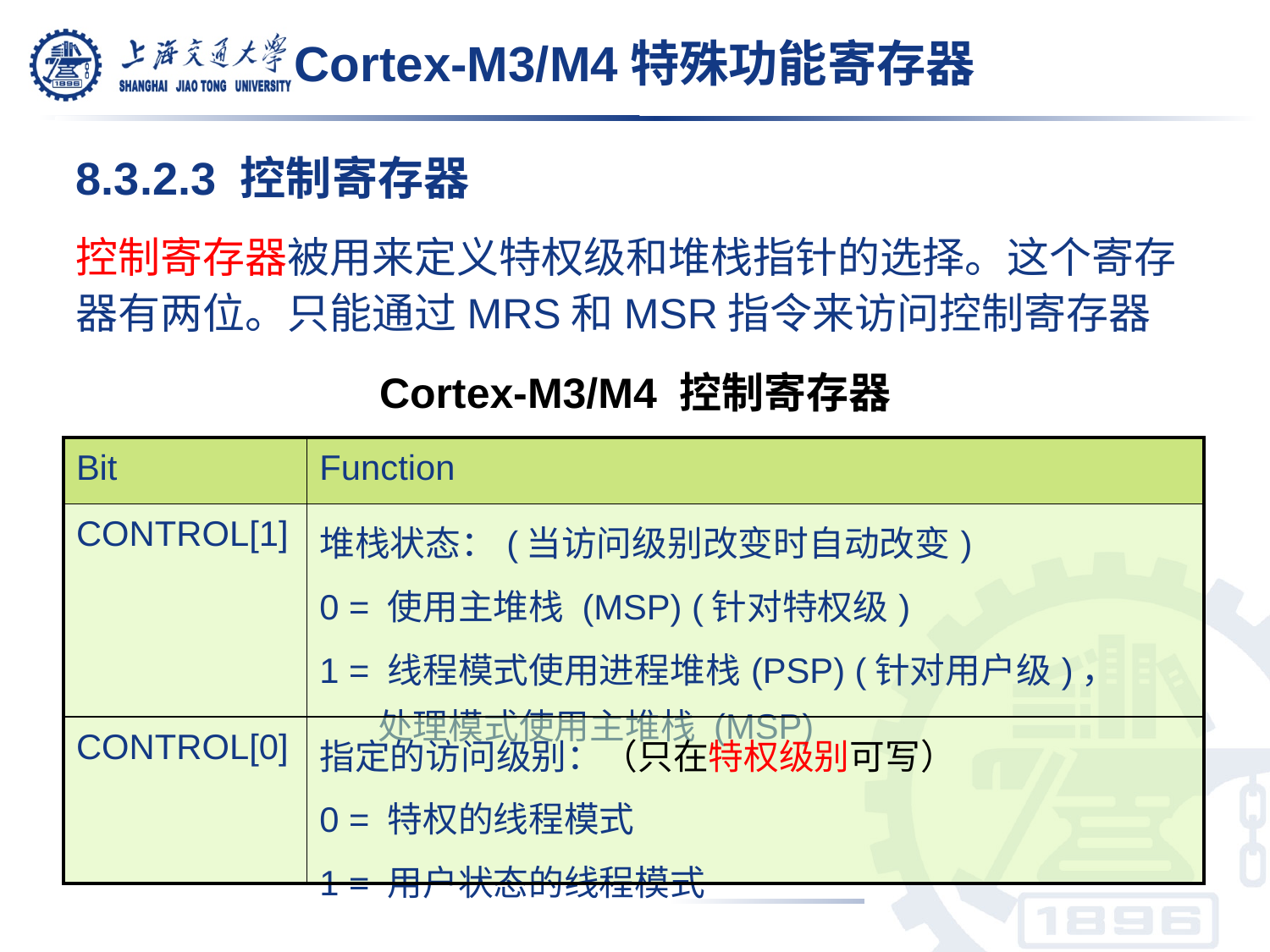

# Cortex-M3/M4特殊功能寄存器
8.3.2.3 控制寄存器
控制寄存器被用来定义特权级和堆栈指针的选择。这个寄存器有两位。只能通过MRS和MSR指令来访问控制寄存器

Cortex-M3/M4 控制寄存器
| Bit | Function |
| --- | --- |
| CONTROL[1] | 堆栈状态：(当访问级别改变时自动改变) 0 = 使用主堆栈 (MSP) (针对特权级) 1 = 线程模式使用进程堆栈(PSP) (针对用户级)， 处理模式使用主堆栈 (MSP) |
| CONTROL[0] | 指定的访问级别：（只在特权级别可写） 0 = 特权的线程模式 1 = 用户状态的线程模式 |